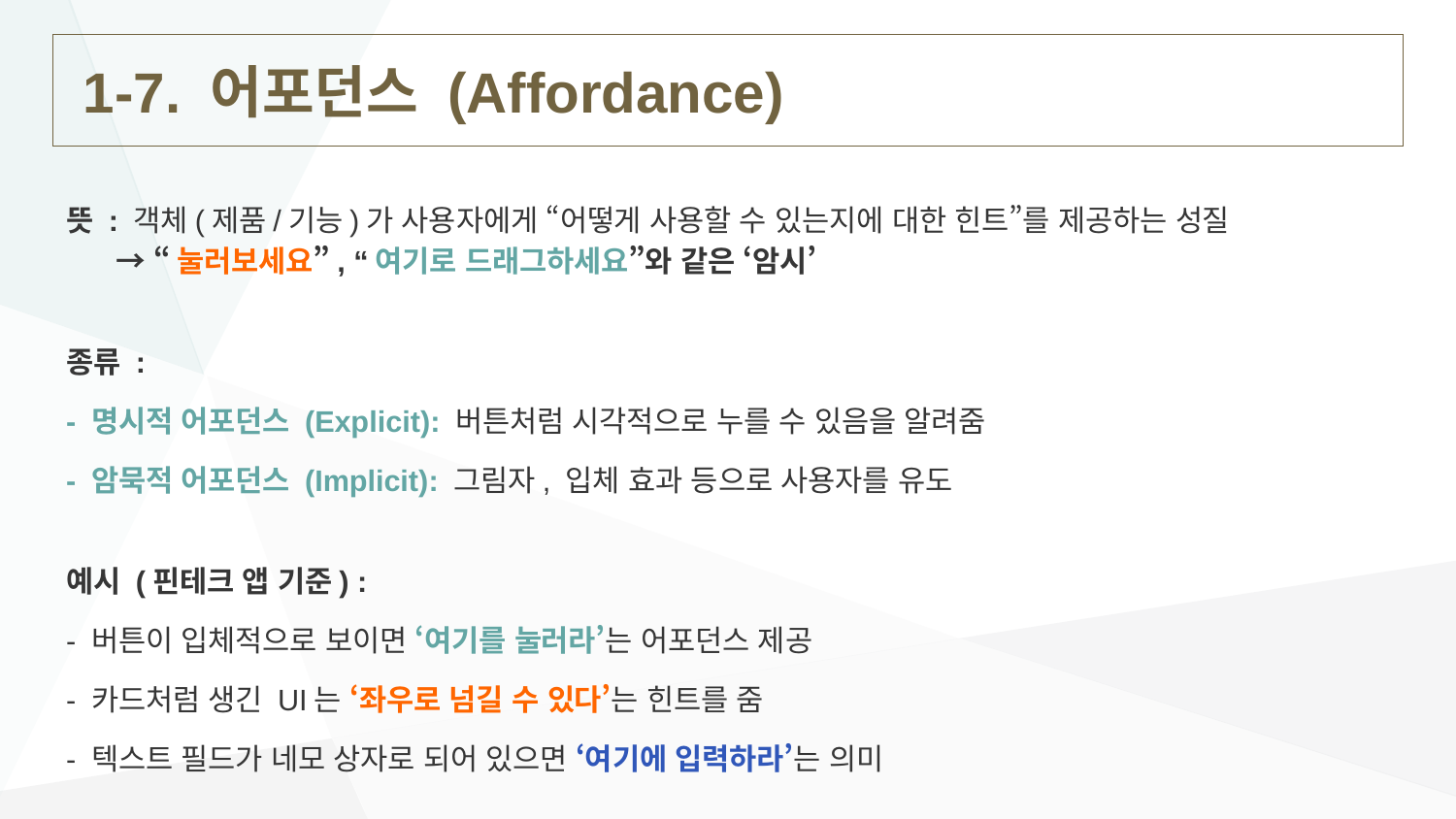

# 1-7. 어포던스 (Affordance)
뜻 : 객체(제품/기능)가 사용자에게 “어떻게 사용할 수 있는지에 대한 힌트”를 제공하는 성질
      → “눌러보세요”, “여기로 드래그하세요”와 같은 ‘암시’

종류 :
- 명시적 어포던스 (Explicit): 버튼처럼 시각적으로 누를 수 있음을 알려줌
- 암묵적 어포던스 (Implicit): 그림자, 입체 효과 등으로 사용자를 유도

예시 (핀테크 앱 기준) :
- 버튼이 입체적으로 보이면 ‘여기를 눌러라’는 어포던스 제공
- 카드처럼 생긴 UI는 ‘좌우로 넘길 수 있다’는 힌트를 줌
- 텍스트 필드가 네모 상자로 되어 있으면 ‘여기에 입력하라’는 의미